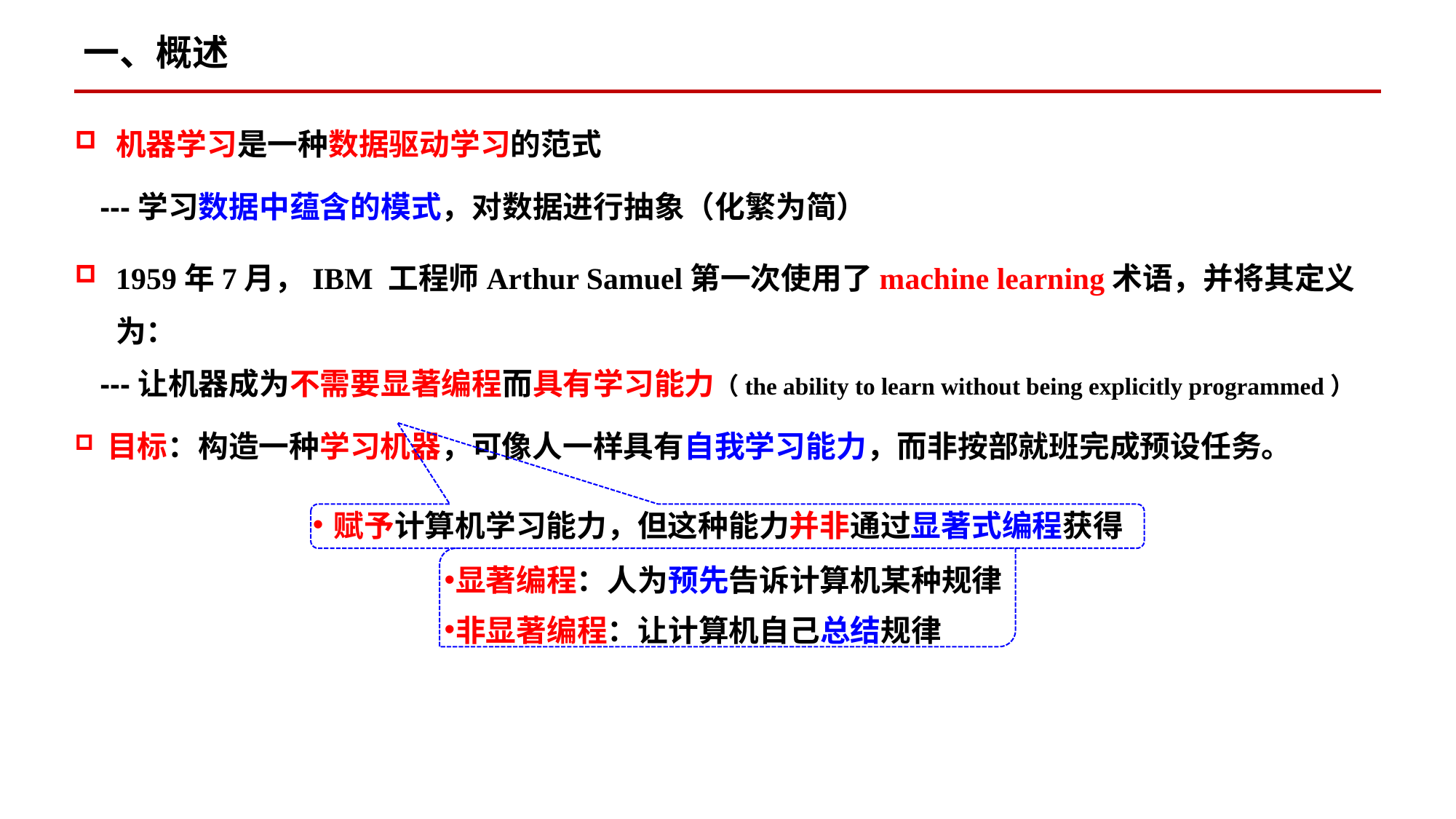

# 一、概述
机器学习是一种数据驱动学习的范式
   ---学习数据中蕴含的模式，对数据进行抽象（化繁为简）
1959年7月，IBM 工程师Arthur Samuel第一次使用了machine learning术语，并将其定义为：
   ---让机器成为不需要显著编程而具有学习能力（the ability to learn without being explicitly programmed）
目标：构造一种学习机器，可像人一样具有自我学习能力，而非按部就班完成预设任务。
赋予计算机学习能力，但这种能力并非通过显著式编程获得
显著编程：人为预先告诉计算机某种规律
非显著编程：让计算机自己总结规律